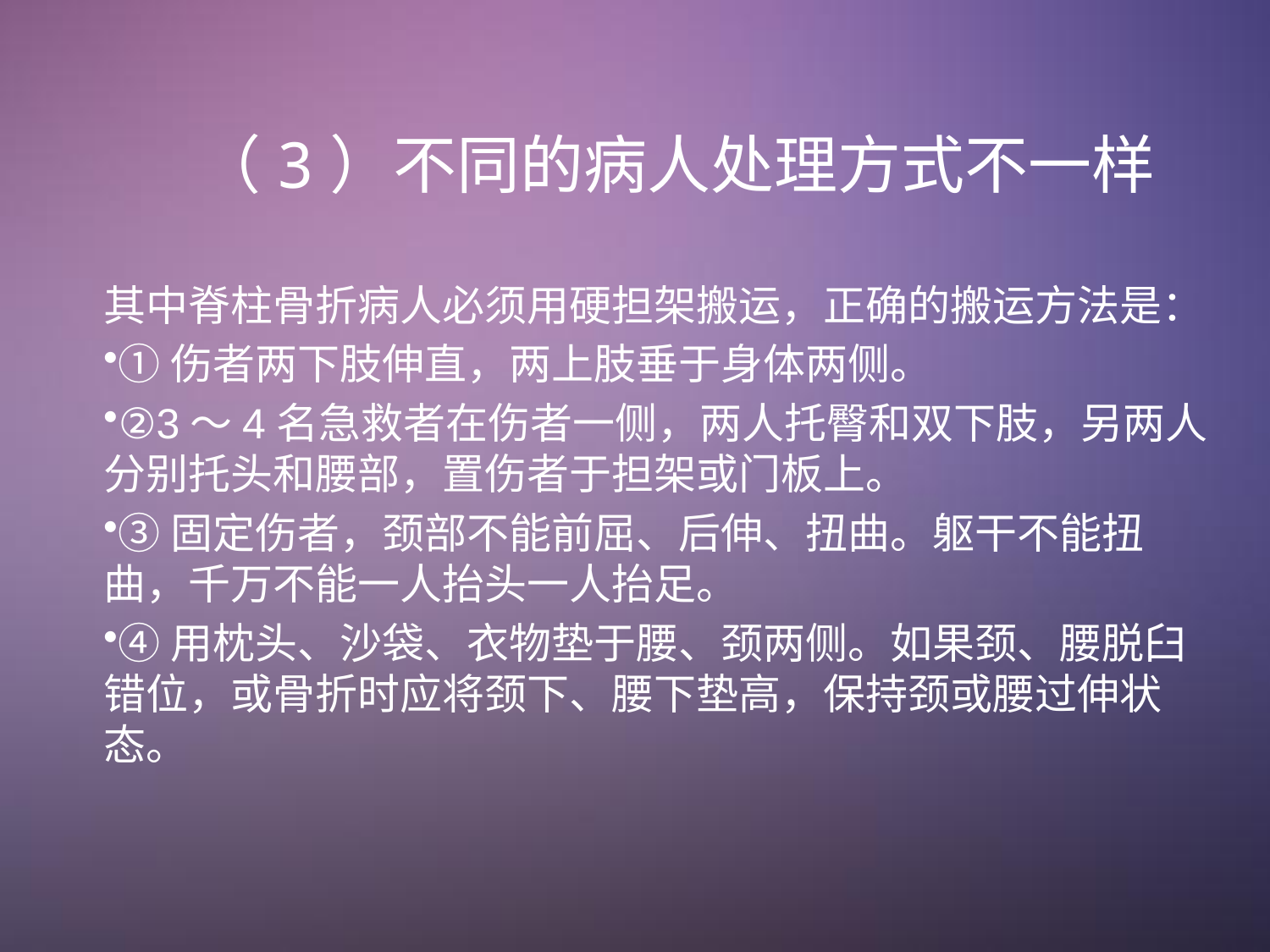

# （3）不同的病人处理方式不一样
其中脊柱骨折病人必须用硬担架搬运，正确的搬运方法是：
①伤者两下肢伸直，两上肢垂于身体两侧。
②3～4名急救者在伤者一侧，两人托臀和双下肢，另两人分别托头和腰部，置伤者于担架或门板上。
③固定伤者，颈部不能前屈、后伸、扭曲。躯干不能扭曲，千万不能一人抬头一人抬足。
④用枕头、沙袋、衣物垫于腰、颈两侧。如果颈、腰脱臼错位，或骨折时应将颈下、腰下垫高，保持颈或腰过伸状态。